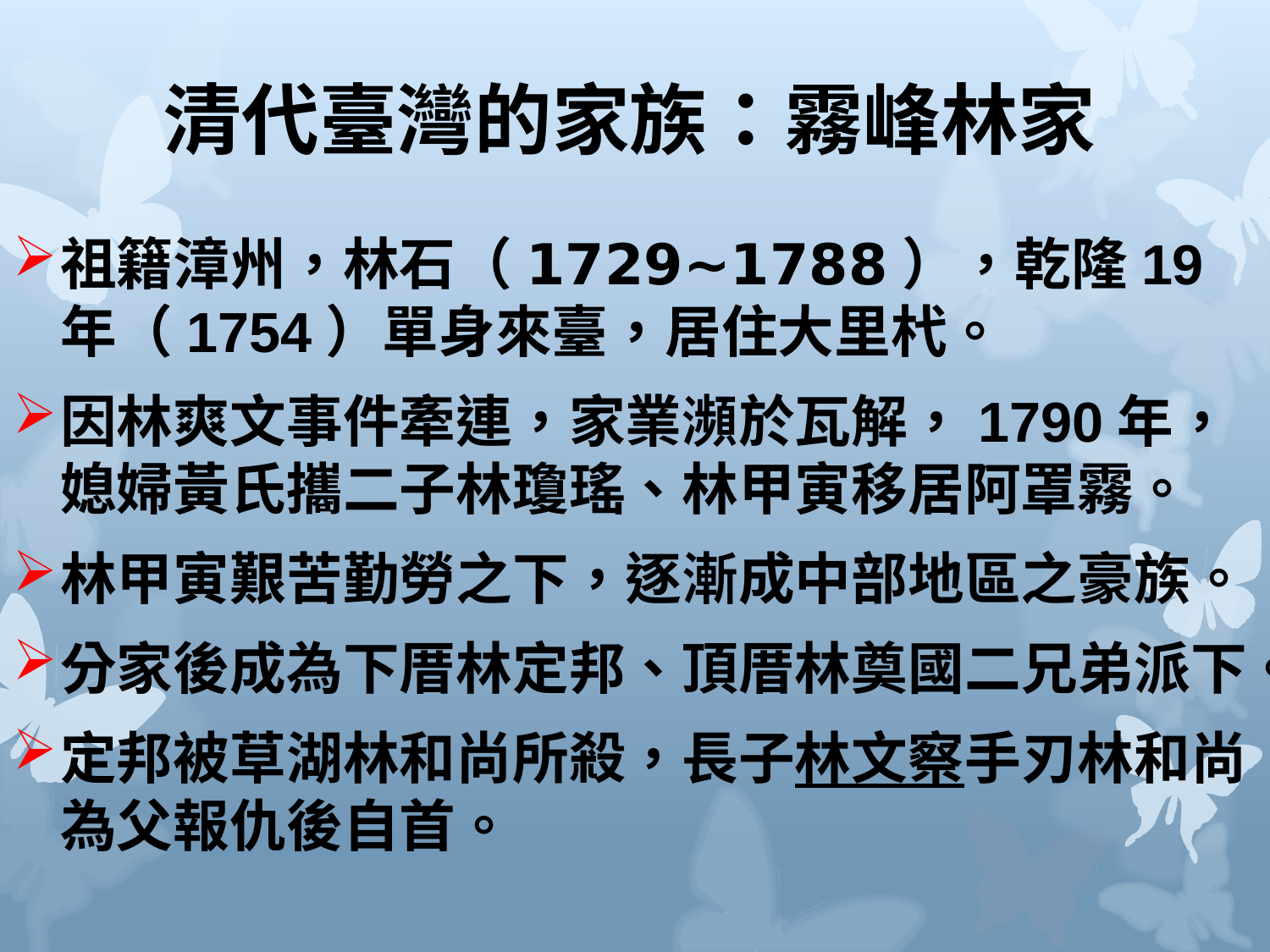

# 清代臺灣的家族：霧峰林家
祖籍漳州，林石（1729~1788），乾隆19年（1754）單身來臺，居住大里杙。
因林爽文事件牽連，家業瀕於瓦解，1790年，媳婦黃氏攜二子林瓊瑤、林甲寅移居阿罩霧。
林甲寅艱苦勤勞之下，逐漸成中部地區之豪族。
分家後成為下厝林定邦、頂厝林奠國二兄弟派下。
定邦被草湖林和尚所殺，長子林文察手刃林和尚為父報仇後自首。